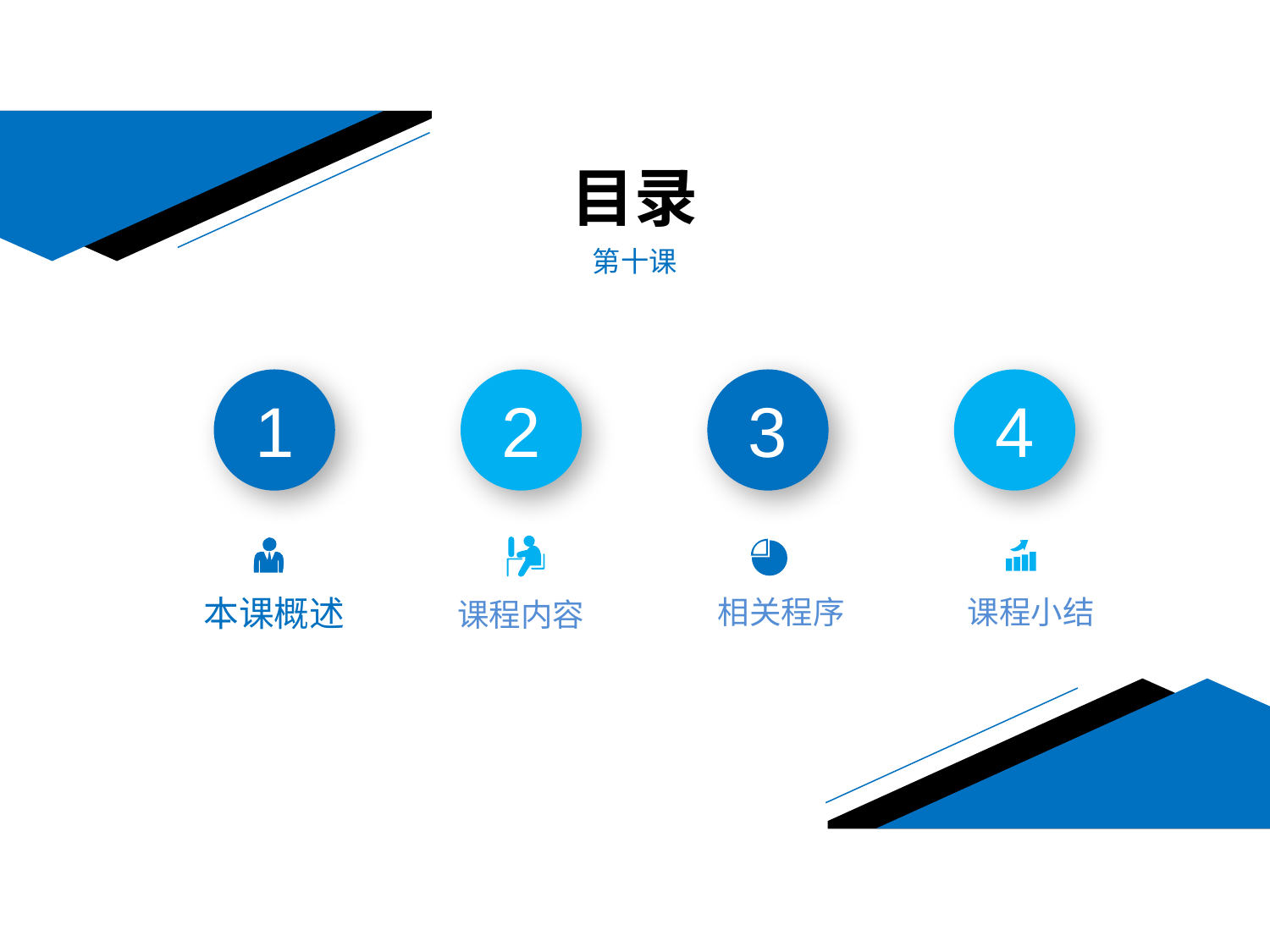

目录
目  录
第十课

1

2

3

4

课程内容

   本课概述

相关程序

课程小结